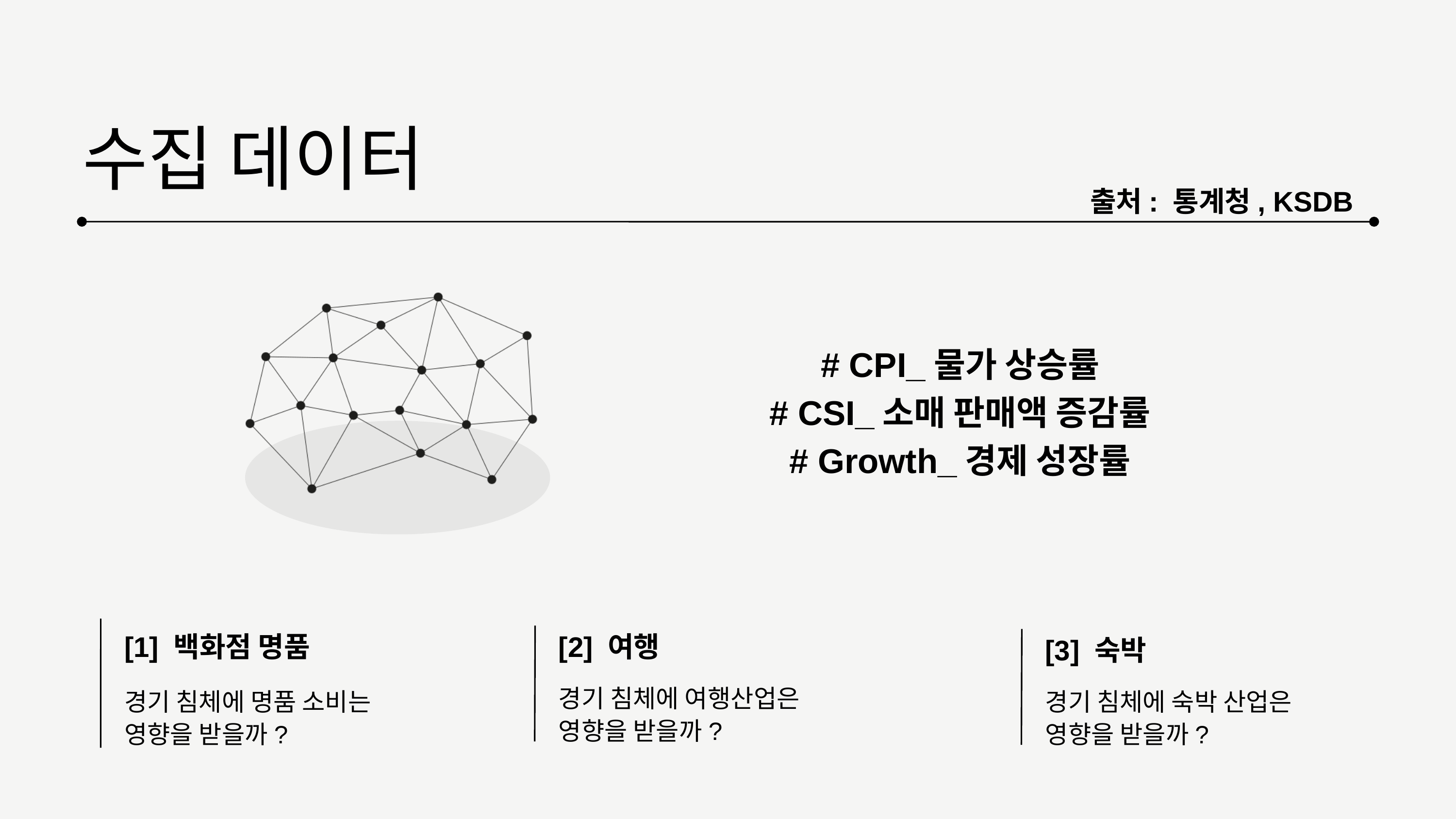

수집 데이터
출처: 통계청, KSDB

# CPI_물가 상승률
# CSI_소매 판매액 증감률
# Growth_경제 성장률

[1] 백화점 명품
[2] 여행

[3] 숙박
경기 침체에 여행산업은
영향을 받을까?
경기 침체에 명품 소비는
영향을 받을까?
경기 침체에 숙박 산업은
영향을 받을까?